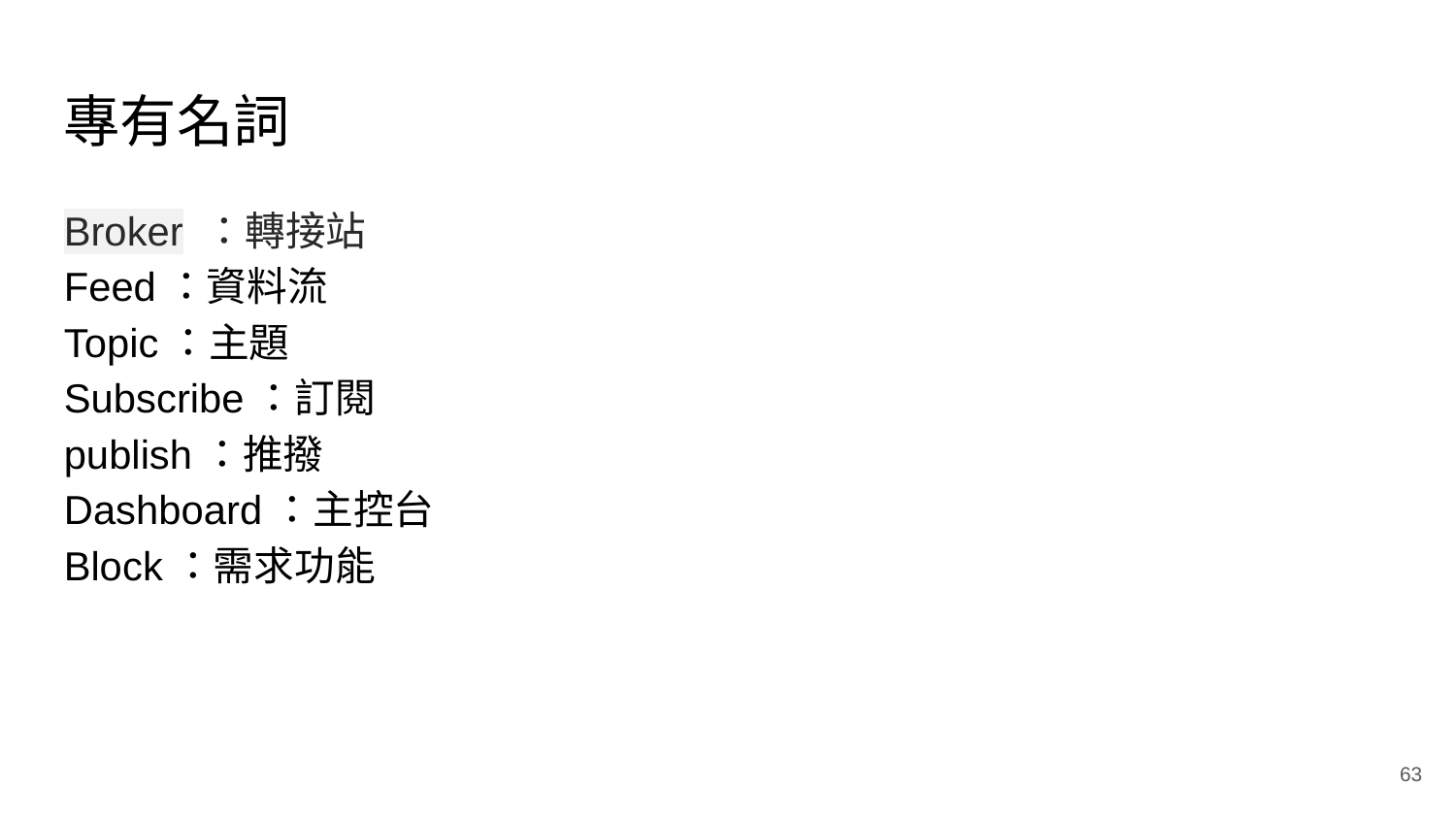

專有名詞
Broker ：轉接站
Feed：資料流
Topic：主題
Subscribe：訂閱
publish：推撥
Dashboard：主控台
Block：需求功能

63